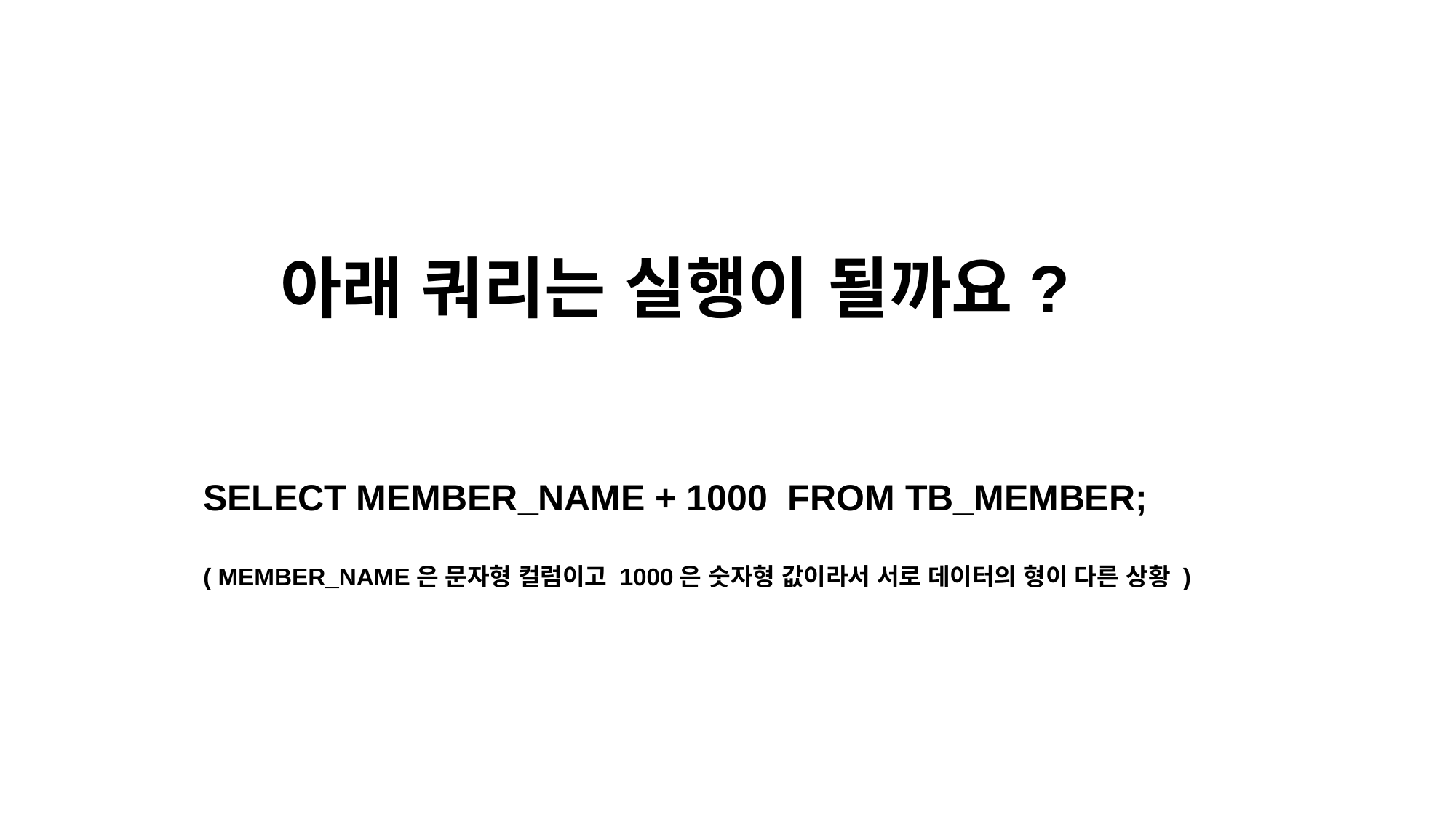

# 아래 쿼리는 실행이 될까요?
SELECT MEMBER_NAME + 1000  FROM TB_MEMBER;

( MEMBER_NAME은 문자형 컬럼이고 1000은 숫자형 값이라서 서로 데이터의 형이 다른 상황 )